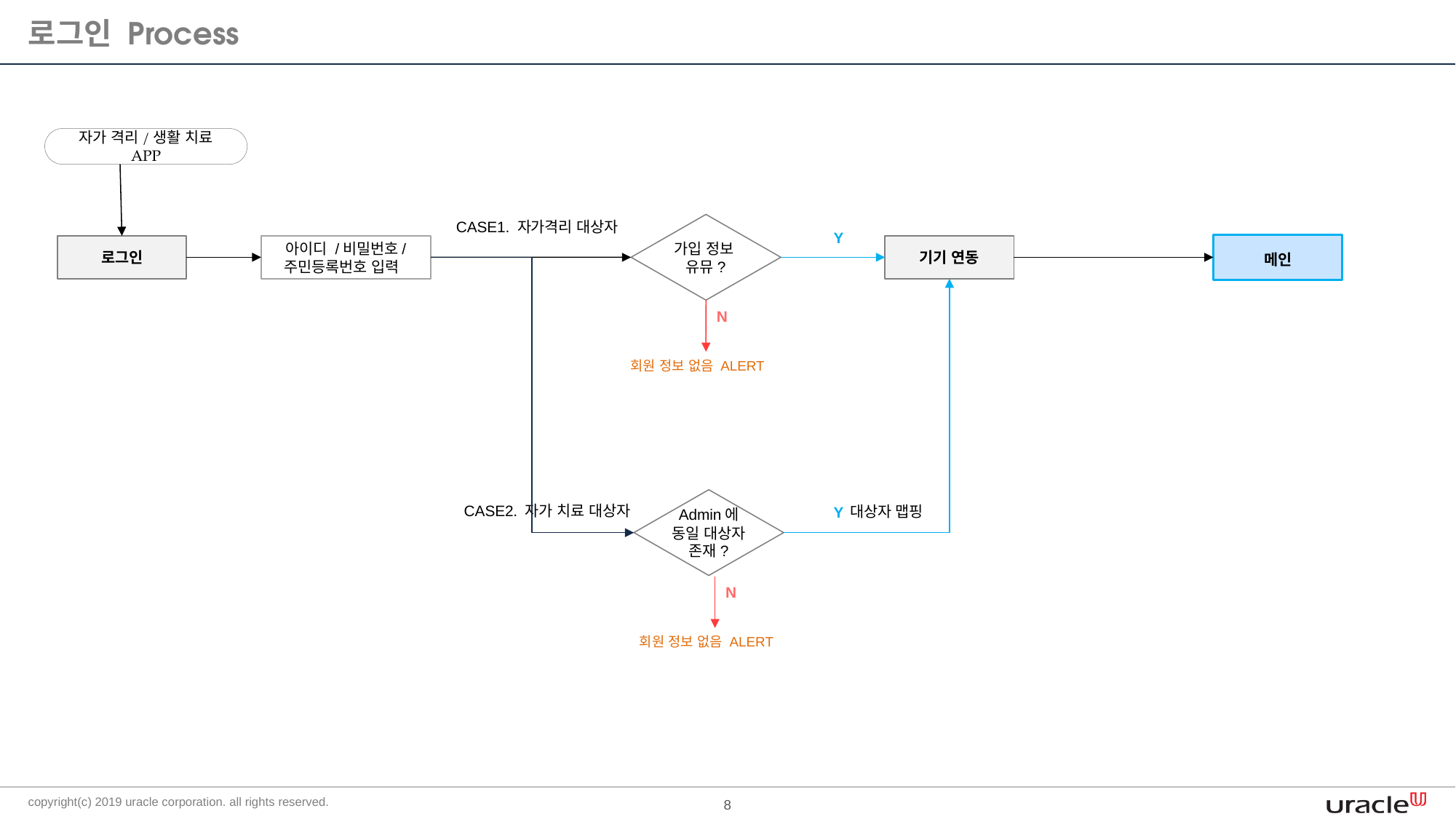

로그인 Process
자가 격리/생활 치료 APP
CASE1. 자가격리 대상자
가입 정보
유뮤?
Y
메인
로그인
아이디 /비밀번호/
주민등록번호 입력
기기 연동
N
회원 정보 없음 ALERT
Admin에
동일 대상자 존재?
CASE2. 자가 치료 대상자
Y
대상자 맵핑
N
회원 정보 없음 ALERT